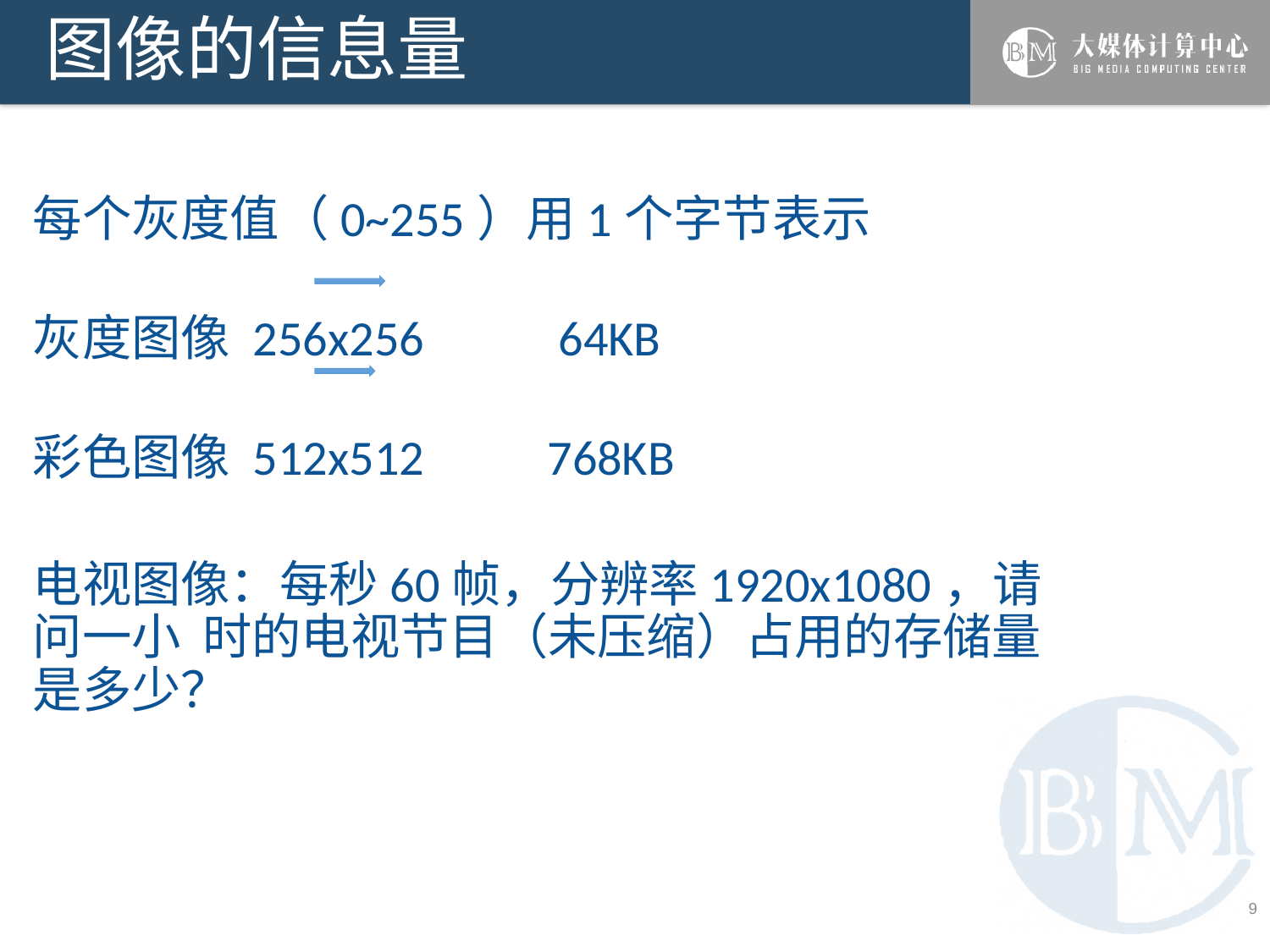

# 图像的信息量

每个灰度值（0~255）用1个字节表示

灰度图像 256x256            64KB

彩色图像 512x512           768KB

电视图像：每秒60帧，分辨率1920x1080，请问一小  时的电视节目（未压缩）占用的存储量是多少？

9